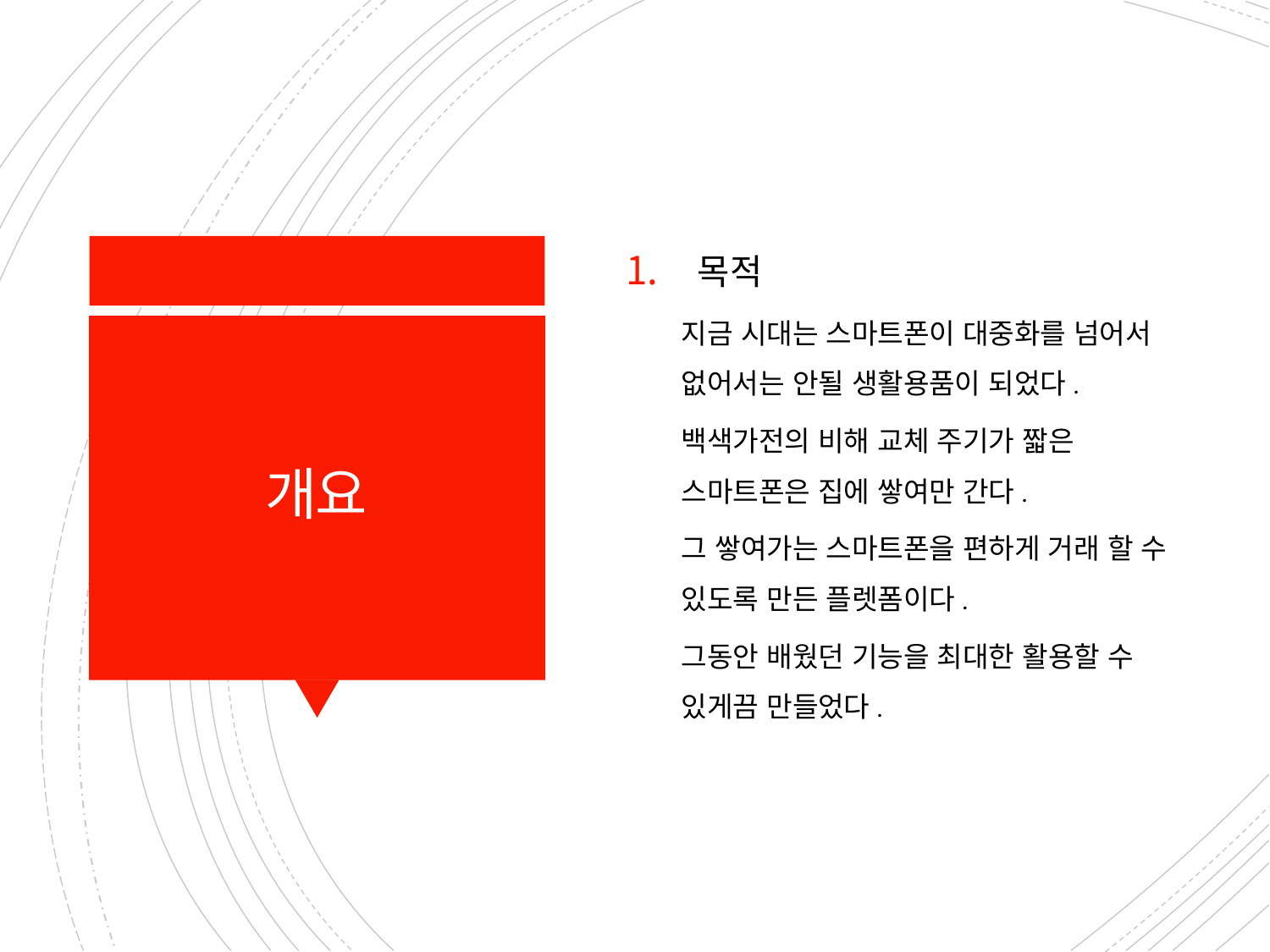

목적
지금 시대는 스마트폰이 대중화를 넘어서 없어서는 안될 생활용품이 되었다.
백색가전의 비해 교체 주기가 짧은 스마트폰은 집에 쌓여만 간다.
그 쌓여가는 스마트폰을 편하게 거래 할 수 있도록 만든 플렛폼이다.
그동안 배웠던 기능을 최대한 활용할 수 있게끔 만들었다.
# 개요